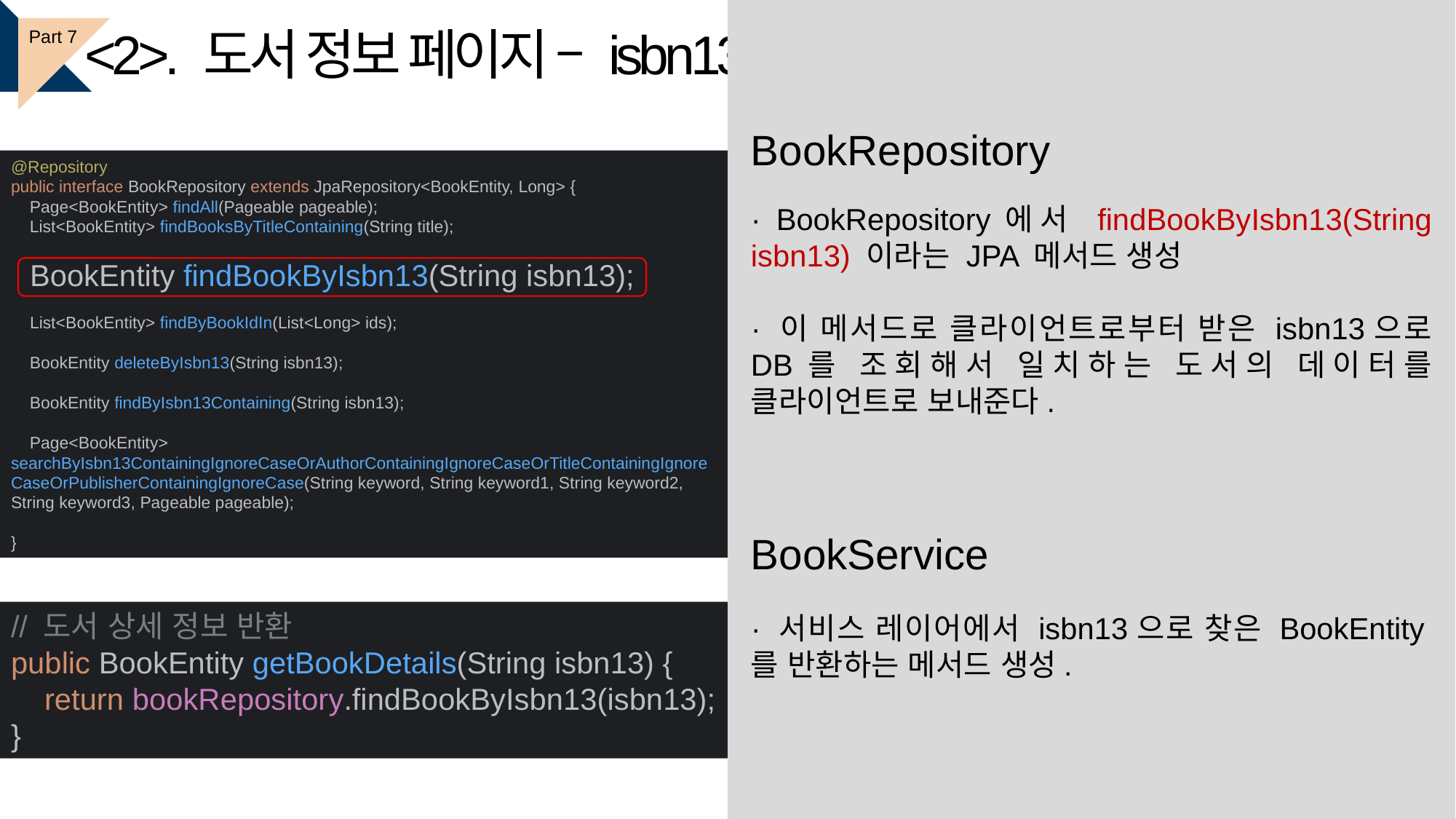

<2>. 도서 정보 페이지 – isbn13

Part 7
BookRepository
@Repository
public interface BookRepository extends JpaRepository<BookEntity, Long> {
    Page<BookEntity> findAll(Pageable pageable);
    List<BookEntity> findBooksByTitleContaining(String title);
    BookEntity findBookByIsbn13(String isbn13);
    List<BookEntity> findByBookIdIn(List<Long> ids);
    BookEntity deleteByIsbn13(String isbn13);
    BookEntity findByIsbn13Containing(String isbn13);
    Page<BookEntity> searchByIsbn13ContainingIgnoreCaseOrAuthorContainingIgnoreCaseOrTitleContainingIgnoreCaseOrPublisherContainingIgnoreCase(String keyword, String keyword1, String keyword2, String keyword3, Pageable pageable);
}
· BookRepository에서 findBookByIsbn13(String isbn13) 이라는 JPA 메서드 생성

· 이 메서드로 클라이언트로부터 받은 isbn13으로 DB를 조회해서 일치하는 도서의 데이터를 클라이언트로 보내준다.

BookService
// 도서 상세 정보 반환
public BookEntity getBookDetails(String isbn13) {
    return bookRepository.findBookByIsbn13(isbn13);
}
· 서비스 레이어에서 isbn13으로 찾은 BookEntity를 반환하는 메서드 생성.